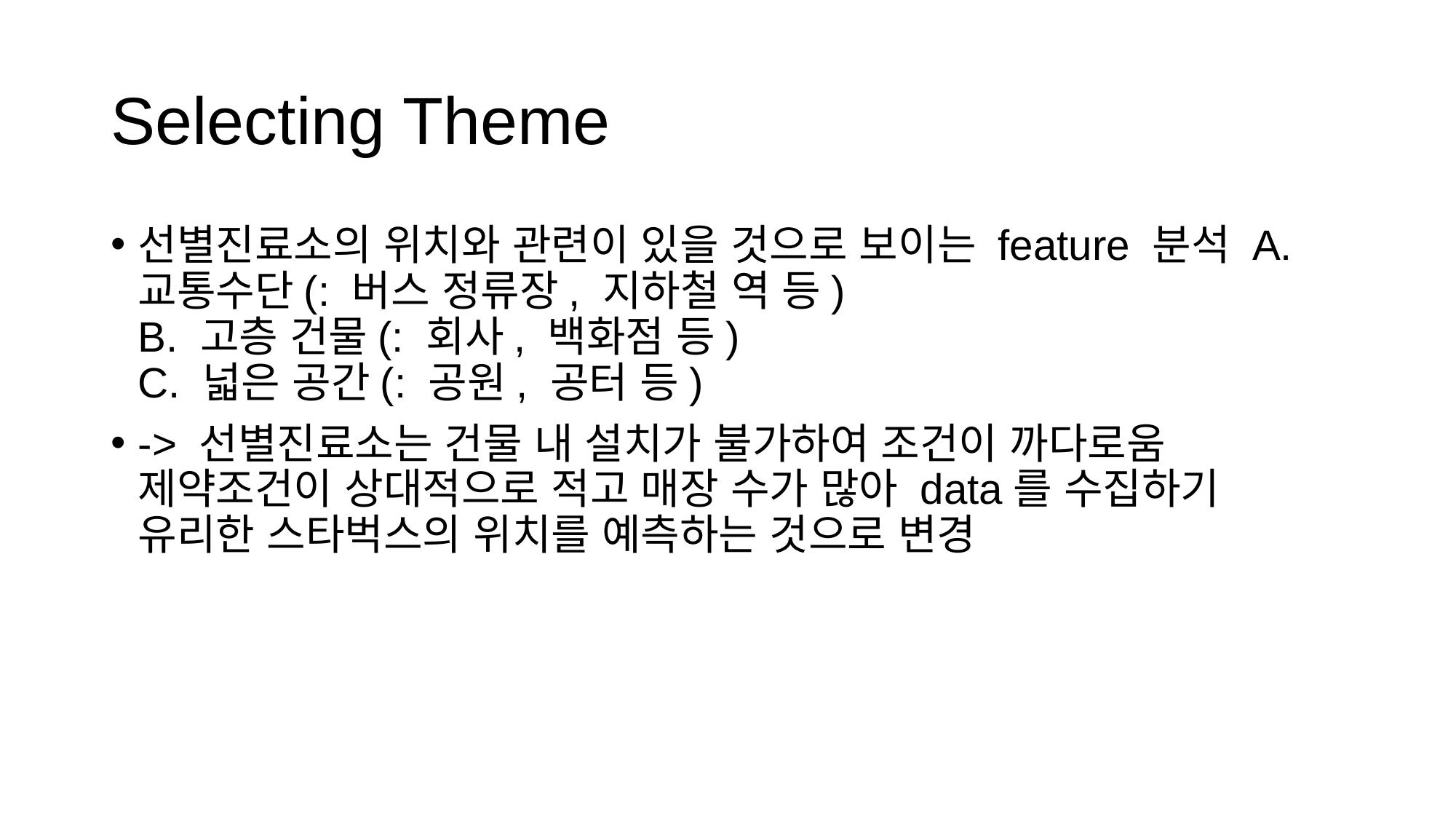

# Selecting Theme
선별진료소의 위치와 관련이 있을 것으로 보이는 feature 분석 A. 교통수단(: 버스 정류장, 지하철 역 등)
B. 고층 건물(: 회사, 백화점 등)
C. 넓은 공간(: 공원, 공터 등)
-> 선별진료소는 건물 내 설치가 불가하여 조건이 까다로움 제약조건이 상대적으로 적고 매장 수가 많아 data를 수집하기 유리한 스타벅스의 위치를 예측하는 것으로 변경